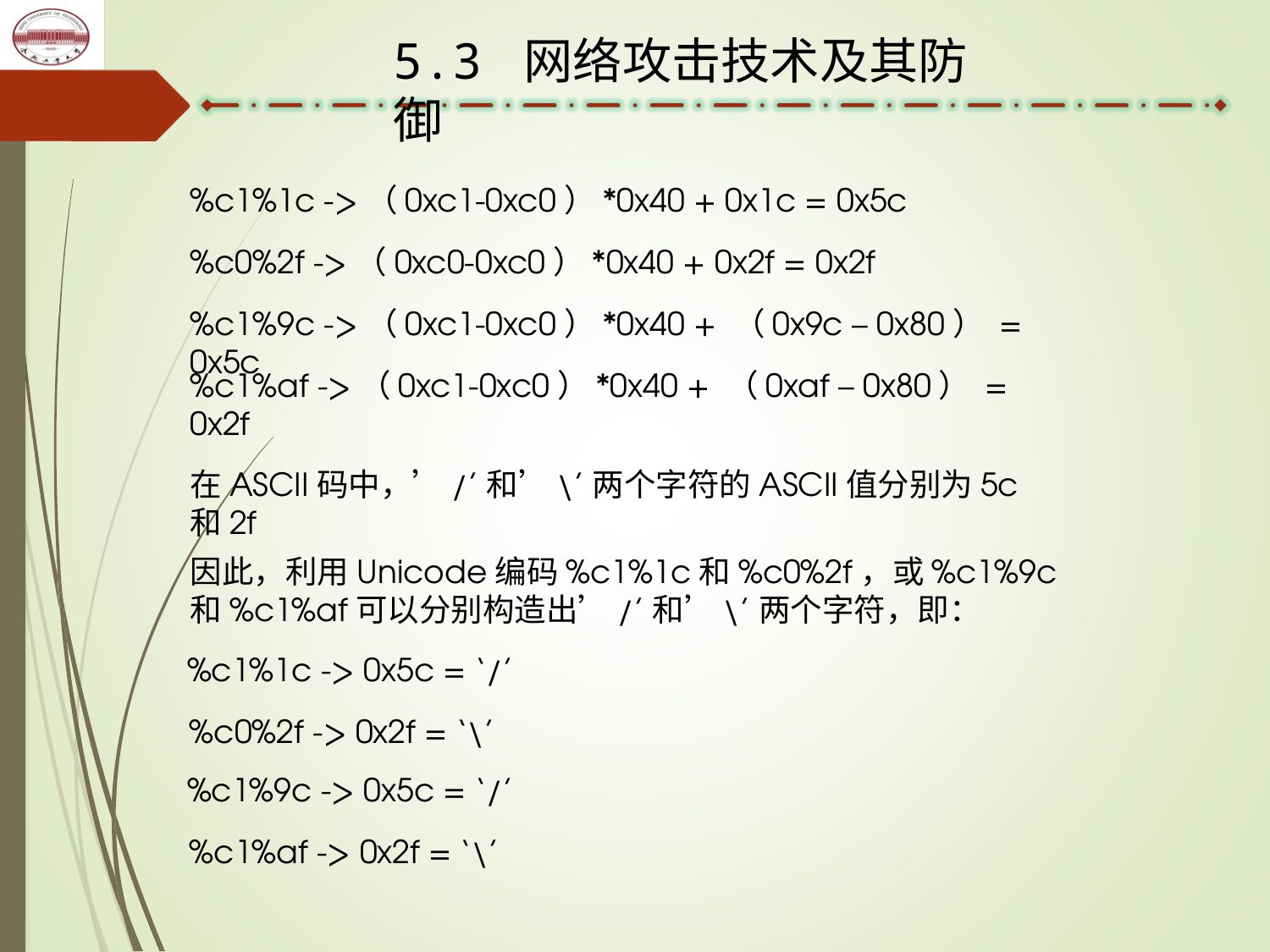

5.3 网络攻击技术及其防御
%c1%1c ->（0xc1-0xc0）*0x40 + 0x1c = 0x5c
%c0%2f ->（0xc0-0xc0）*0x40 + 0x2f = 0x2f
%c1%9c ->（0xc1-0xc0）*0x40 + （0x9c – 0x80） = 0x5c
%c1%af ->（0xc1-0xc0）*0x40 + （0xaf – 0x80） = 0x2f
在ASCII码中，’/’和’\’两个字符的ASCII值分别为5c和2f
因此，利用Unicode编码%c1%1c和%c0%2f，或%c1%9c和%c1%af可以分别构造出’/’和’\’两个字符，即：
%c1%1c -> 0x5c = ‘/’
%c0%2f -> 0x2f = ‘\’
%c1%9c -> 0x5c = ‘/’
%c1%af -> 0x2f = ‘\’